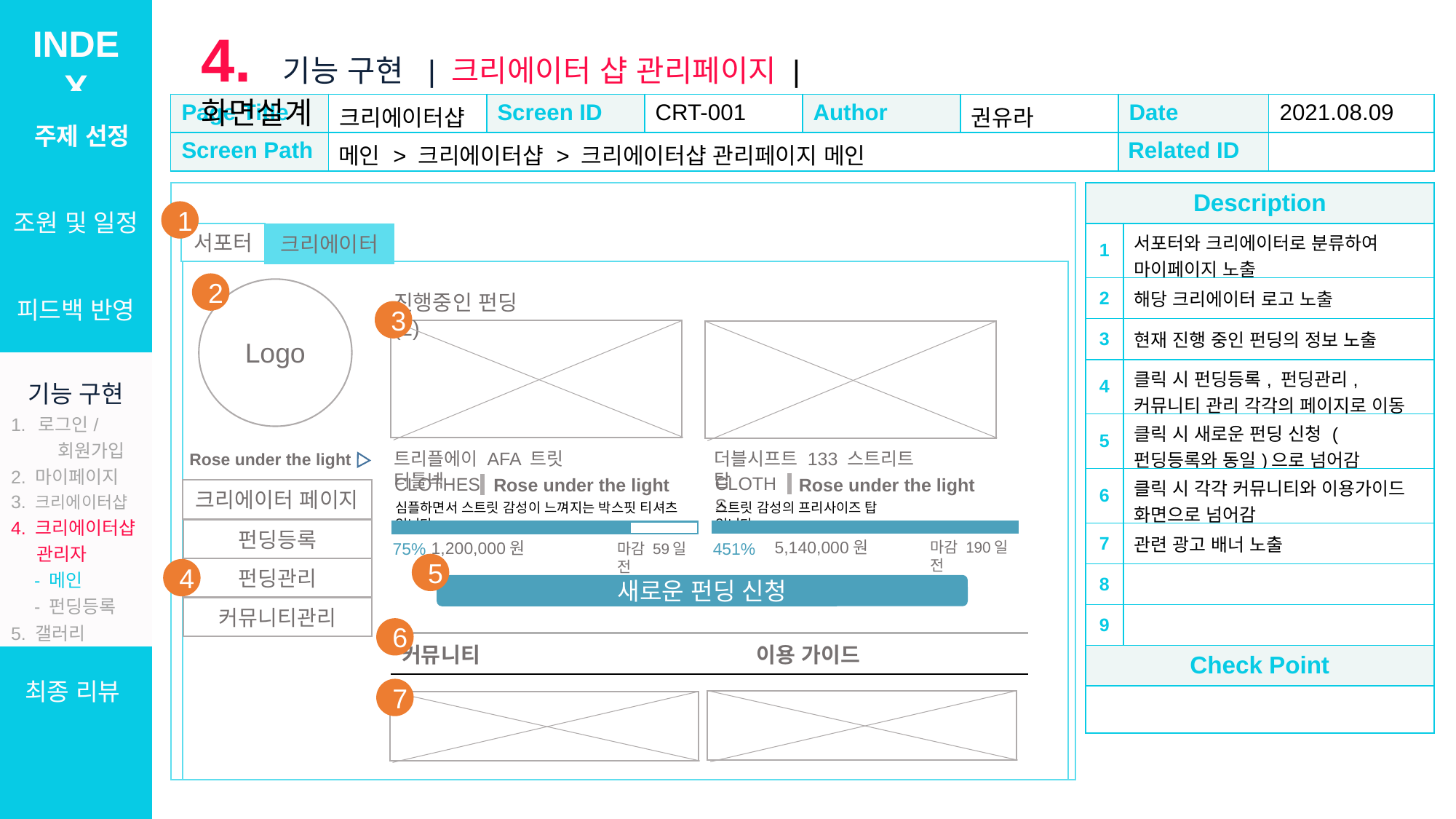

INDEX
4. 기능 구현  | 크리에이터 샵 관리페이지 | 화면설계
| 주제 선정 |
| --- |
| 조원 및 일정 |
| 피드백 반영 |
| 기능 구현 로그인/ 회원가입 2. 마이페이지 3. 크리에이터샵 4. 크리에이터샵 관리자 　- 메인 　- 펀딩등록 5. 갤러리 6. 설문/커미션 7. 관리자 |
| 최종 리뷰 |
| Page Title | 크리에이터샵 | Screen ID | CRT-001 | Author | 권유라 | Date | 2021.08.09 |
| --- | --- | --- | --- | --- | --- | --- | --- |
| Screen Path | 메인 > 크리에이터샵 > 크리에이터샵 관리페이지 메인 |  |  |  |  | Related ID |  |

| Description |  |
| --- | --- |
| 1 | 서포터와 크리에이터로 분류하여 마이페이지 노출 |
| 2 | 해당 크리에이터 로고 노출 |
| 3 | 현재 진행 중인 펀딩의 정보 노출 |
| 4 | 클릭 시 펀딩등록, 펀딩관리, 커뮤니티 관리 각각의 페이지로 이동 |
| 5 | 클릭 시 새로운 펀딩 신청 (펀딩등록와 동일)으로 넘어감 |
| 6 | 클릭 시 각각 커뮤니티와 이용가이드 화면으로 넘어감 |
| 7 | 관련 광고 배너 노출 |
| 8 |  |
| 9 |  |
| Check Point |  |
|  |  |
1
서포터
크리에이터

2

진행중인 펀딩 (2)
3

Logo
더블시프트 133 스트리트 탑
트리플에이 AFA 트릿 터틀넥
Rose under the light

CLOTHS
CLOTHES
Rose under the light
Rose under the light
크리에이터 페이지
펀딩등록
펀딩관리
커뮤니티관리
스트릿 감성의 프리사이즈 탑 입니다.
심플하면서 스트릿 감성이 느껴지는 박스핏 티셔츠 입니다.

5,140,000원
1,200,000원
마감 190일 전
451%
75%
마감 59일 전
5
4
새로운 펀딩 신청
6
| 커뮤니티 이용 가이드 |
| --- |
7